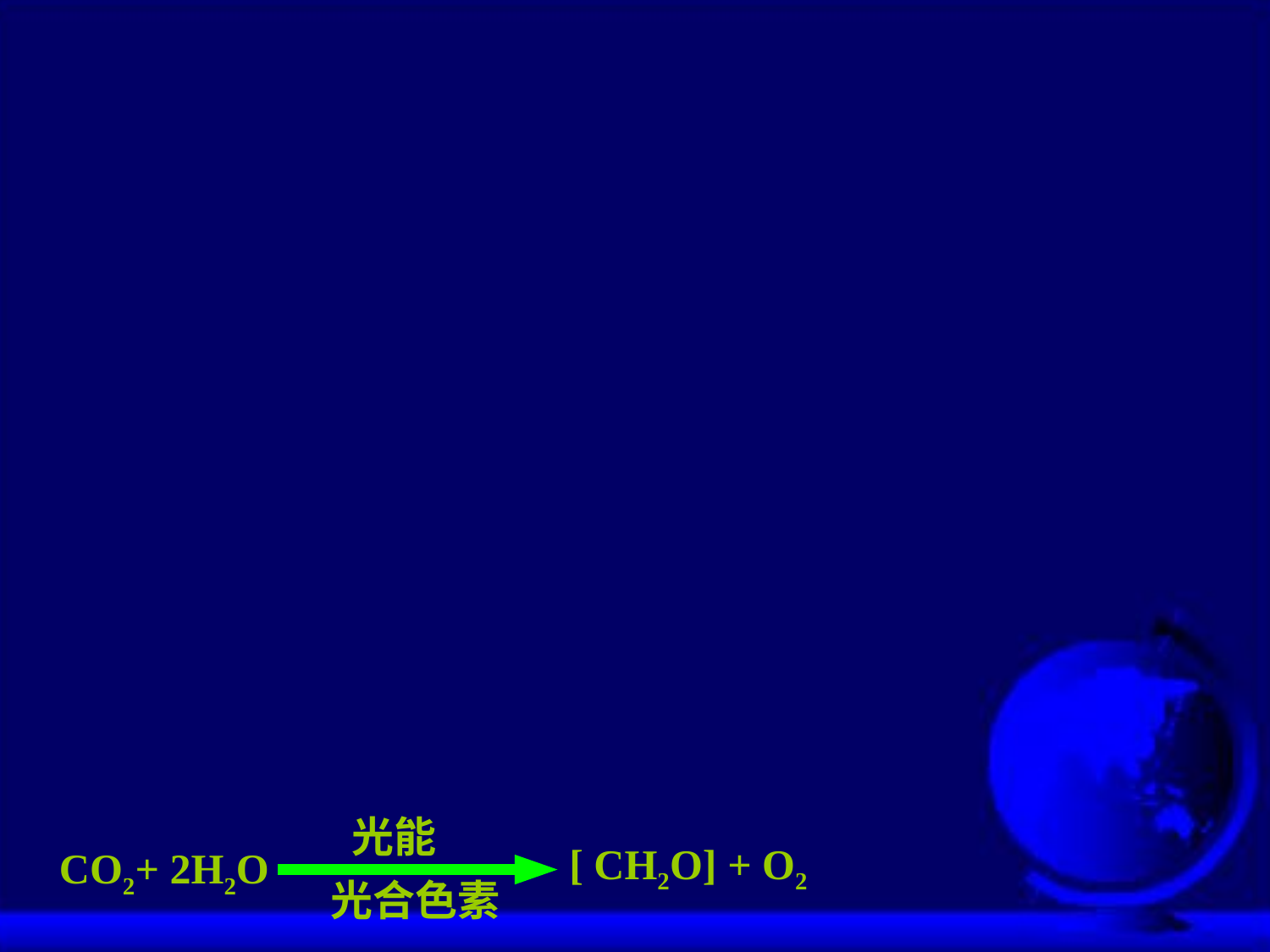

光能
[ CH2O] + O2
CO2+ 2H2O

光合色素